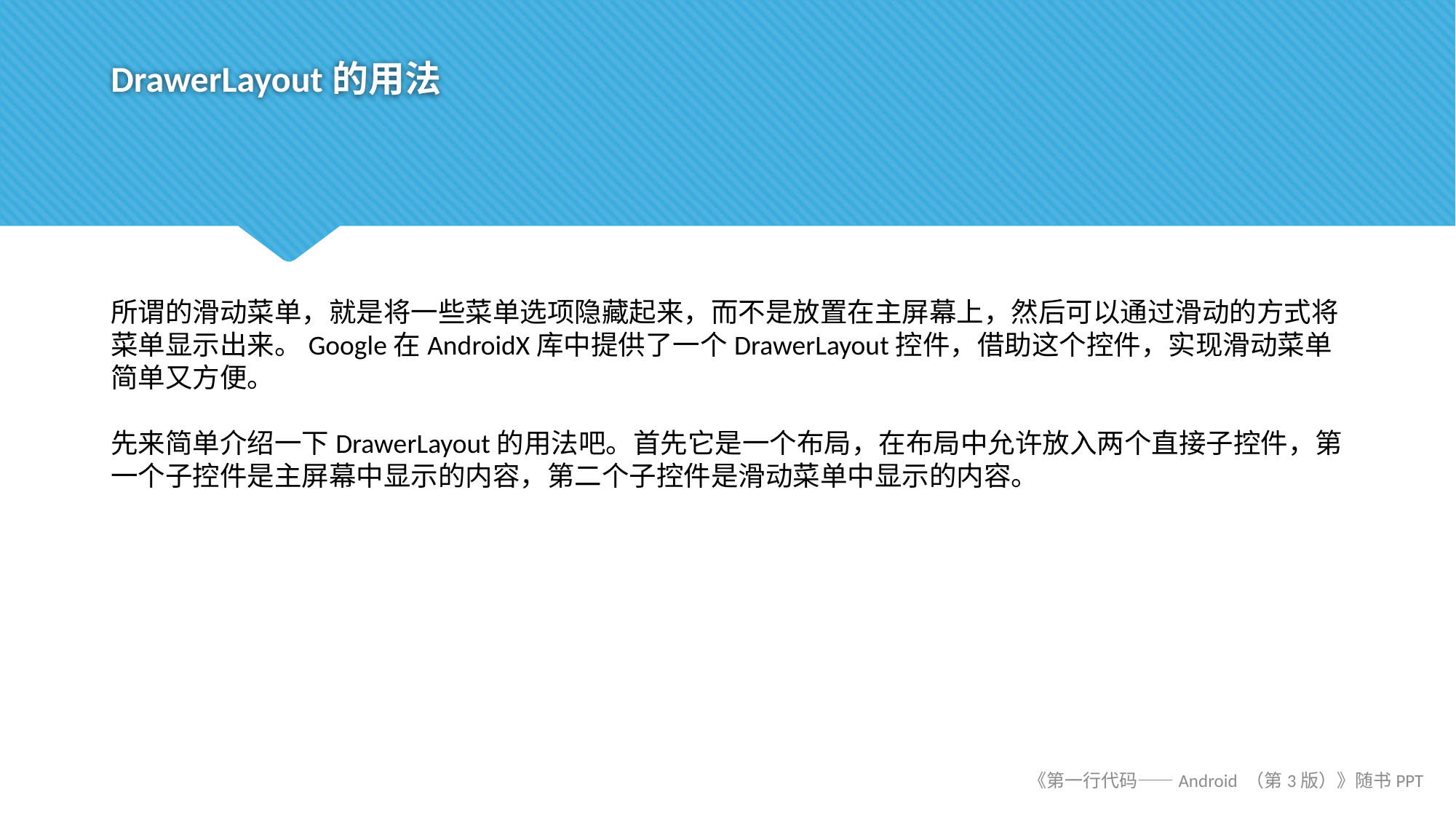

# DrawerLayout的用法
所谓的滑动菜单，就是将一些菜单选项隐藏起来，而不是放置在主屏幕上，然后可以通过滑动的方式将菜单显示出来。Google在AndroidX库中提供了一个DrawerLayout控件，借助这个控件，实现滑动菜单简单又方便。

先来简单介绍一下DrawerLayout的用法吧。首先它是一个布局，在布局中允许放入两个直接子控件，第一个子控件是主屏幕中显示的内容，第二个子控件是滑动菜单中显示的内容。